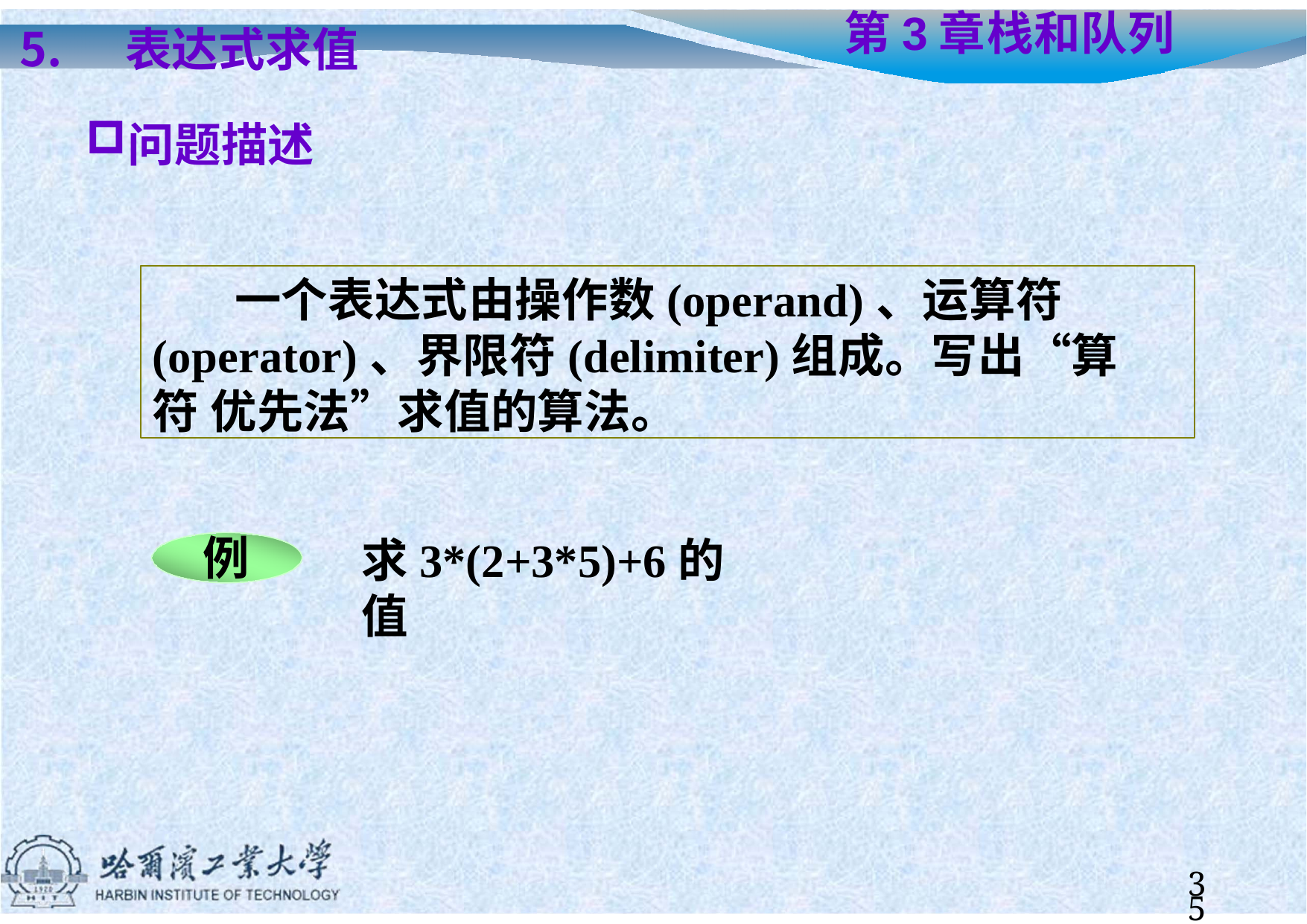

# 第3章	栈和队列

表达式求值
问题描述
一个表达式由操作数(operand)、运算符 (operator)、界限符(delimiter)组成。写出“算符 优先法”求值的算法。
例
求3*(2+3*5)+6的值

35